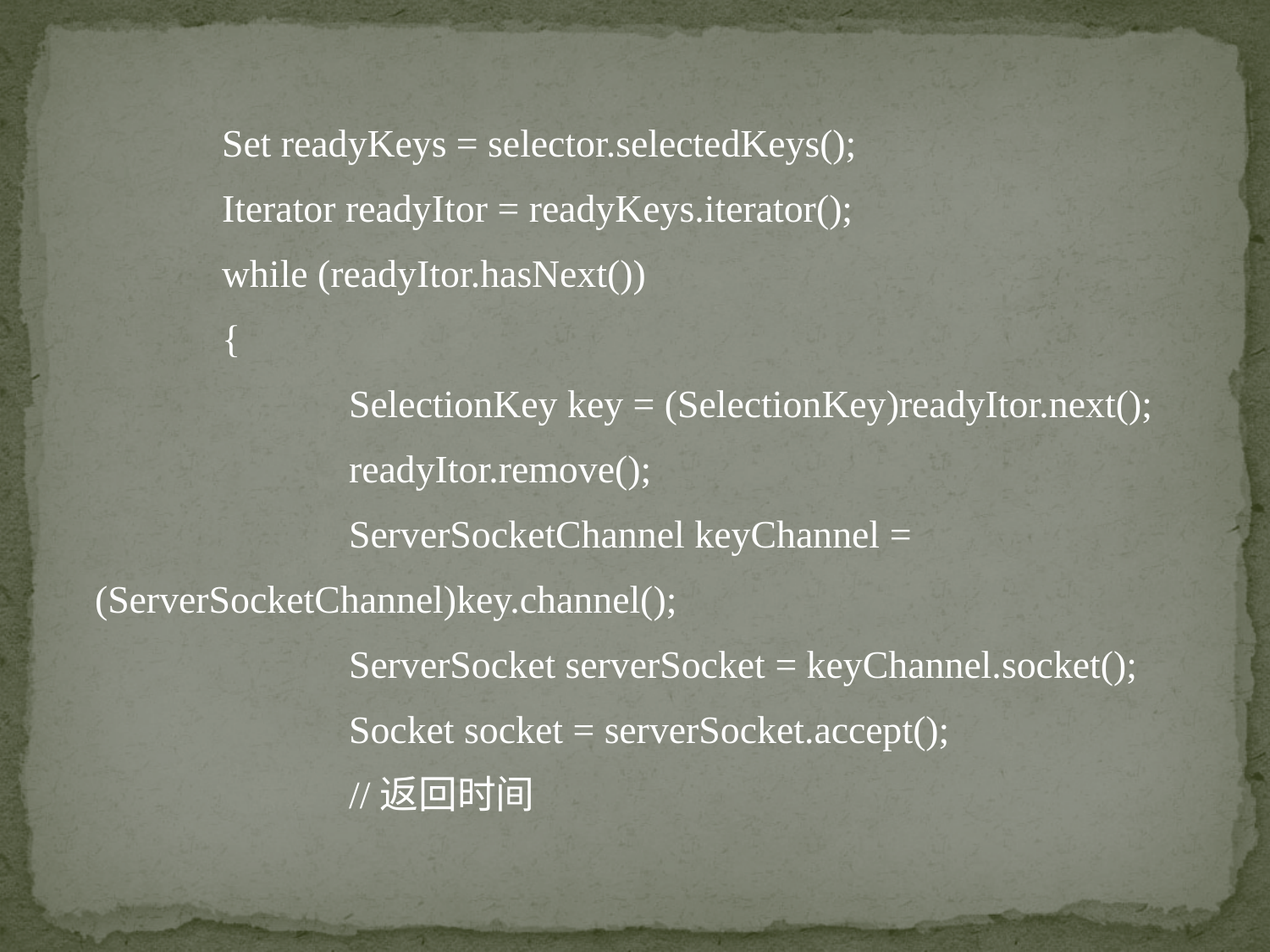

Set readyKeys = selector.selectedKeys();
	Iterator readyItor = readyKeys.iterator();
	while (readyItor.hasNext())
	{
		SelectionKey key = (SelectionKey)readyItor.next();
		readyItor.remove();
		ServerSocketChannel keyChannel = (ServerSocketChannel)key.channel();
		ServerSocket serverSocket = keyChannel.socket();
		Socket socket = serverSocket.accept();
		//返回时间